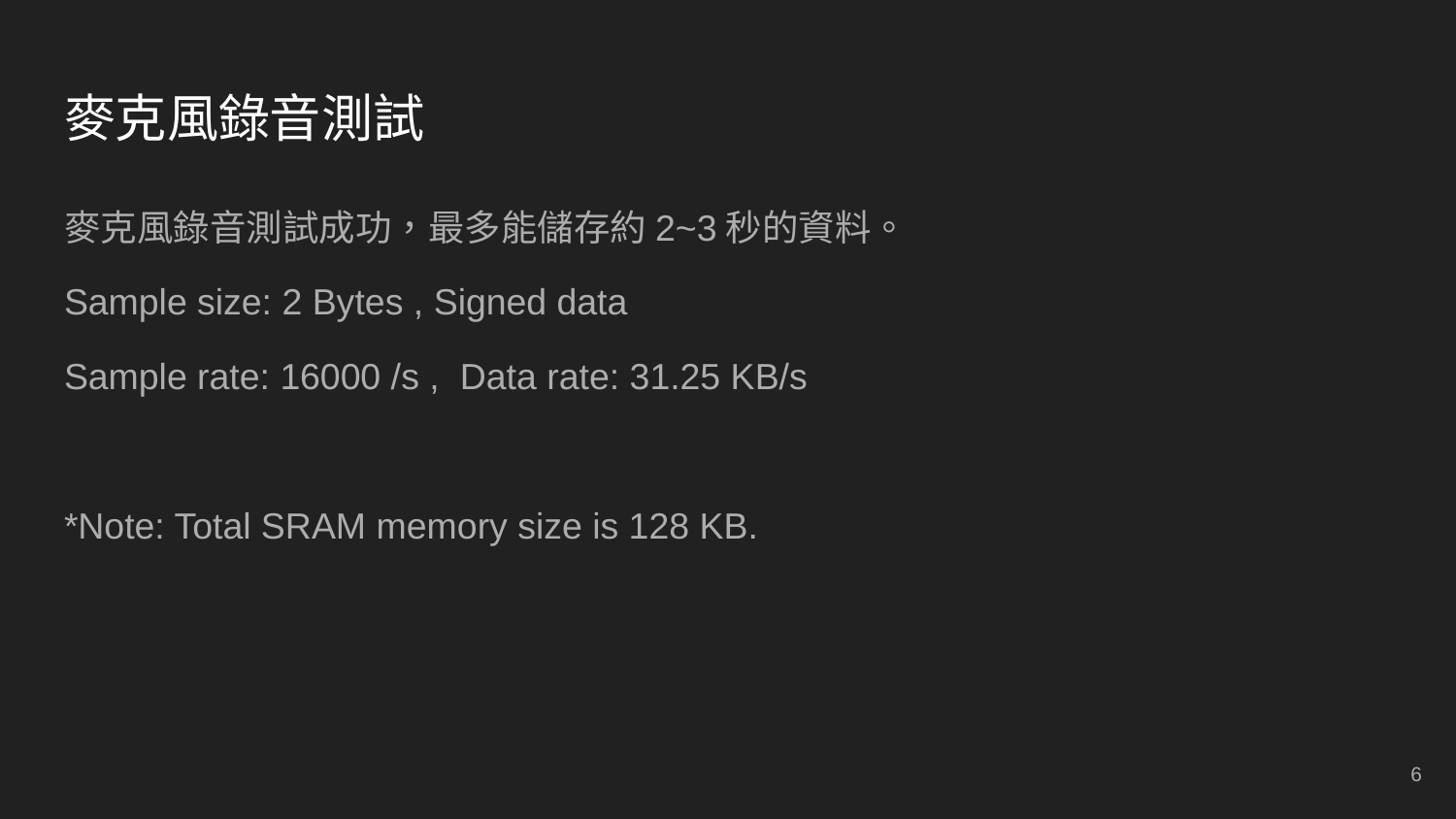

# 麥克風錄音測試
麥克風錄音測試成功，最多能儲存約2~3秒的資料。
Sample size: 2 Bytes , Signed data
Sample rate: 16000 /s ,  Data rate: 31.25 KB/s

*Note: Total SRAM memory size is 128 KB.
6